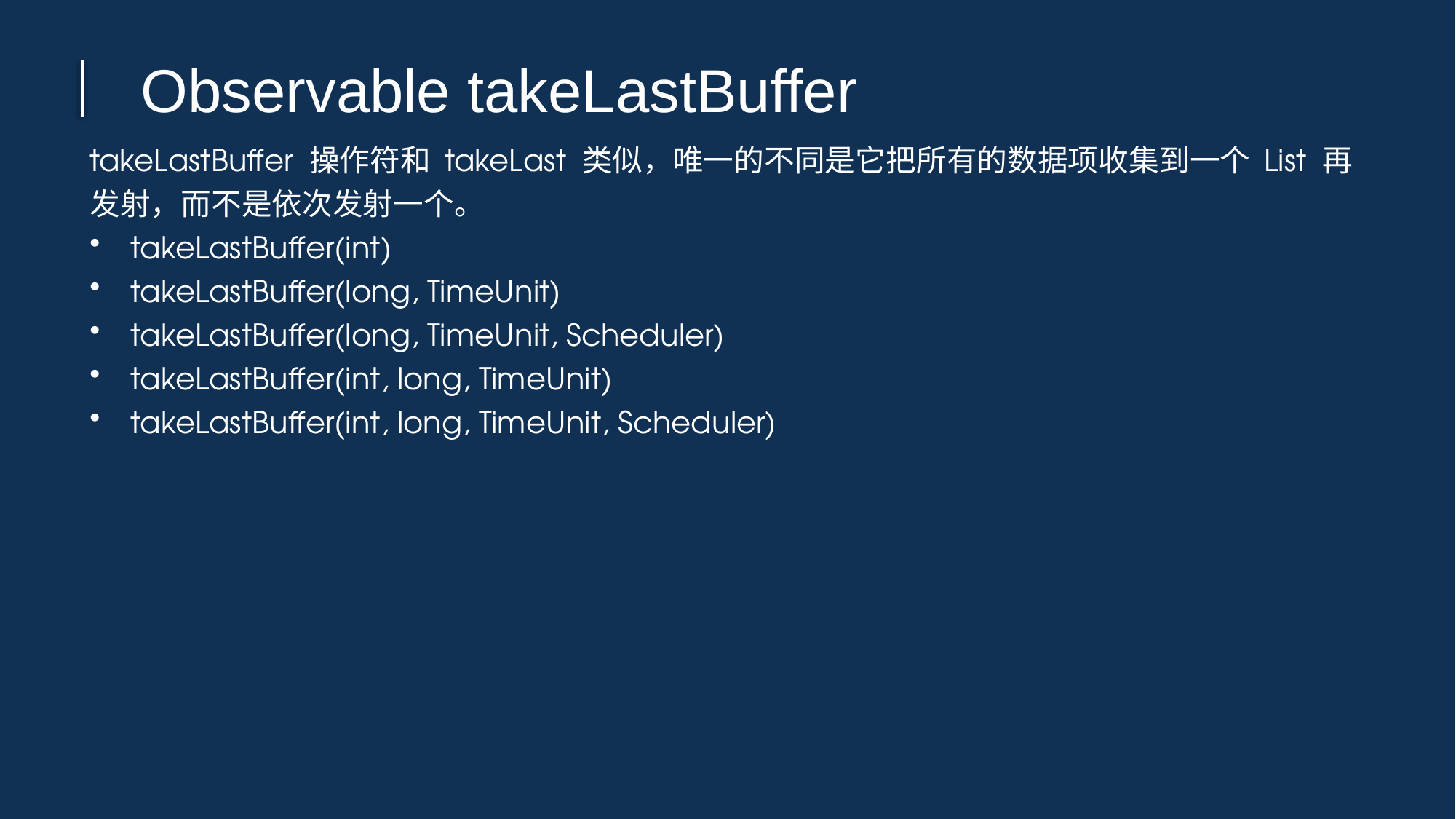

Observable takeLastBuffer
takeLastBuffer 操作符和 takeLast 类似，唯一的不同是它把所有的数据项收集到一个 List 再发射，而不是依次发射一个。
takeLastBuffer(int)
takeLastBuffer(long, TimeUnit)
takeLastBuffer(long, TimeUnit, Scheduler)
takeLastBuffer(int, long, TimeUnit)
takeLastBuffer(int, long, TimeUnit, Scheduler)